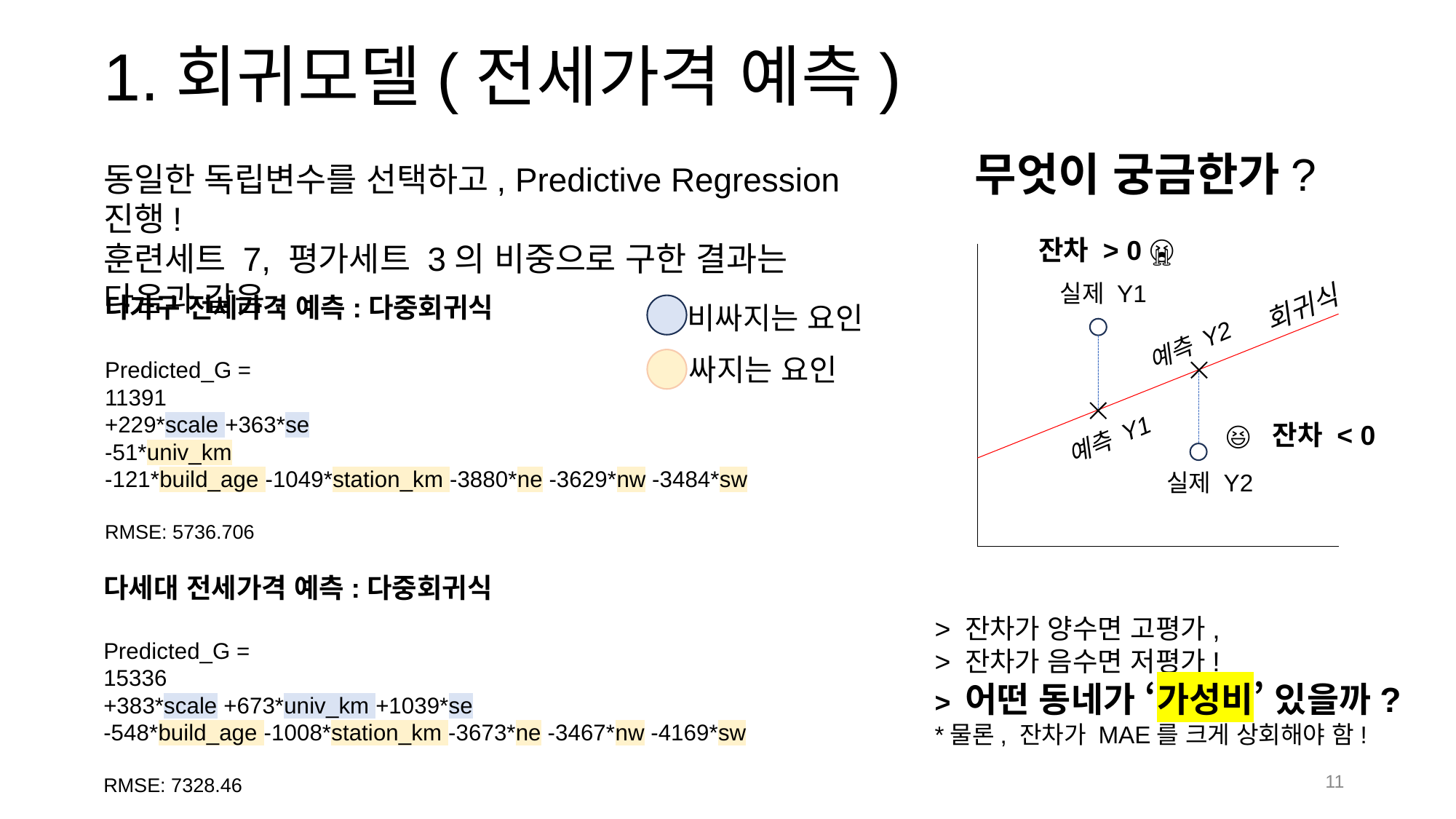

# 1.회귀모델(전세가격 예측)
무엇이 궁금한가?
실제 Y1
회귀식

예측 Y2

예측 Y1

실제 Y2
동일한 독립변수를 선택하고, Predictive Regression진행!
훈련세트 7, 평가세트 3의 비중으로 구한 결과는 다음과 같음.
잔차 > 0 😭
다가구 전세가격 예측:다중회귀식

Predicted_G =
11391
+229*scale +363*se
-51*univ_km
-121*build_age -1049*station_km -3880*ne -3629*nw -3484*sw

RMSE: 5736.706

비싸지는 요인

싸지는 요인

😆  잔차 < 0
다세대 전세가격 예측:다중회귀식

Predicted_G =
15336
+383*scale +673*univ_km +1039*se
-548*build_age -1008*station_km -3673*ne -3467*nw -4169*sw

RMSE: 7328.46

> 잔차가 양수면 고평가,
> 잔차가 음수면 저평가!
> 어떤 동네가 ‘가성비’ 있을까?
*물론, 잔차가 MAE를 크게 상회해야 함!
11